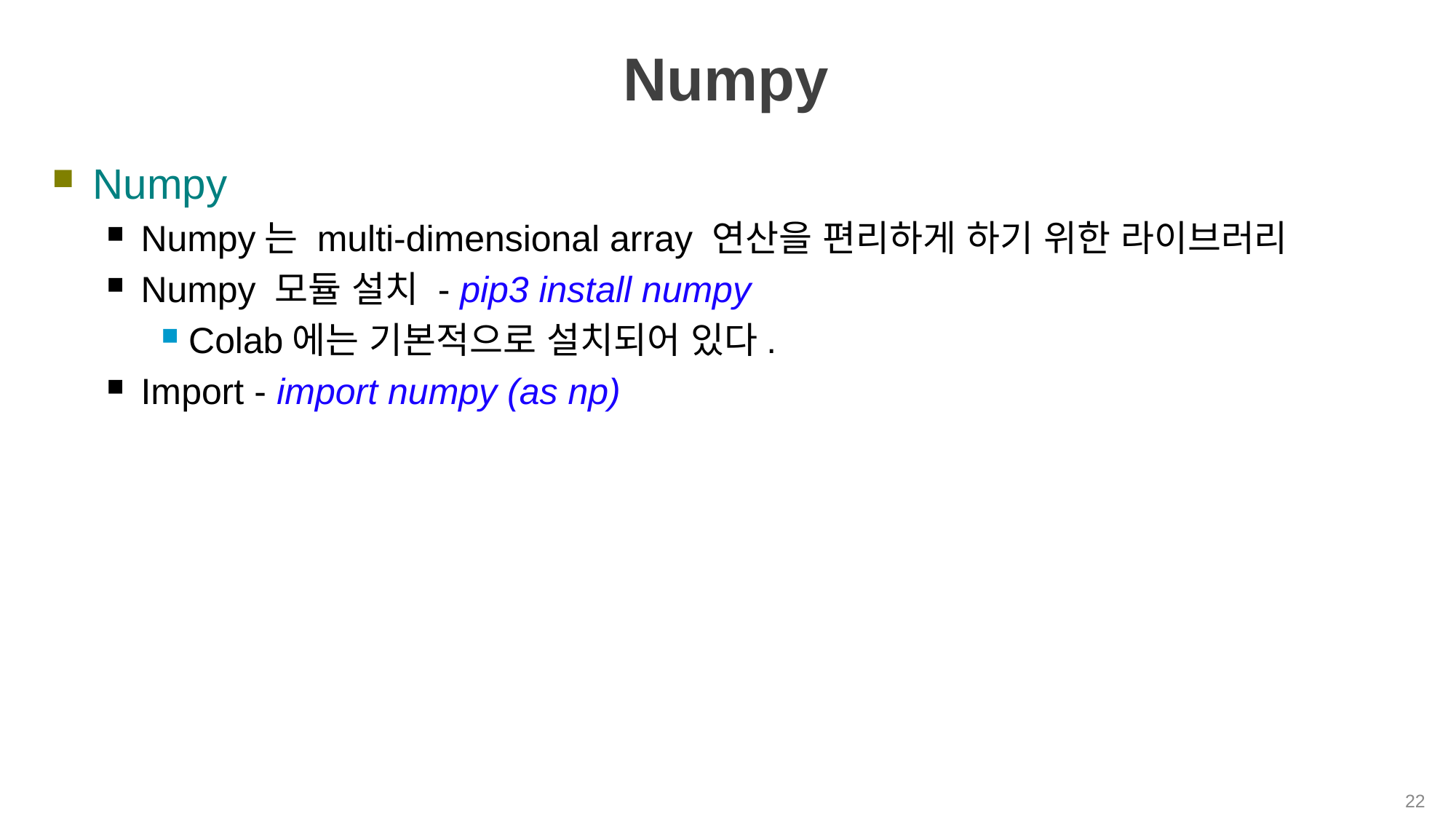

# Numpy
Numpy
Numpy는 multi-dimensional array 연산을 편리하게 하기 위한 라이브러리
Numpy 모듈 설치 - pip3 install numpy
Colab에는 기본적으로 설치되어 있다.
Import - import numpy (as np)

22